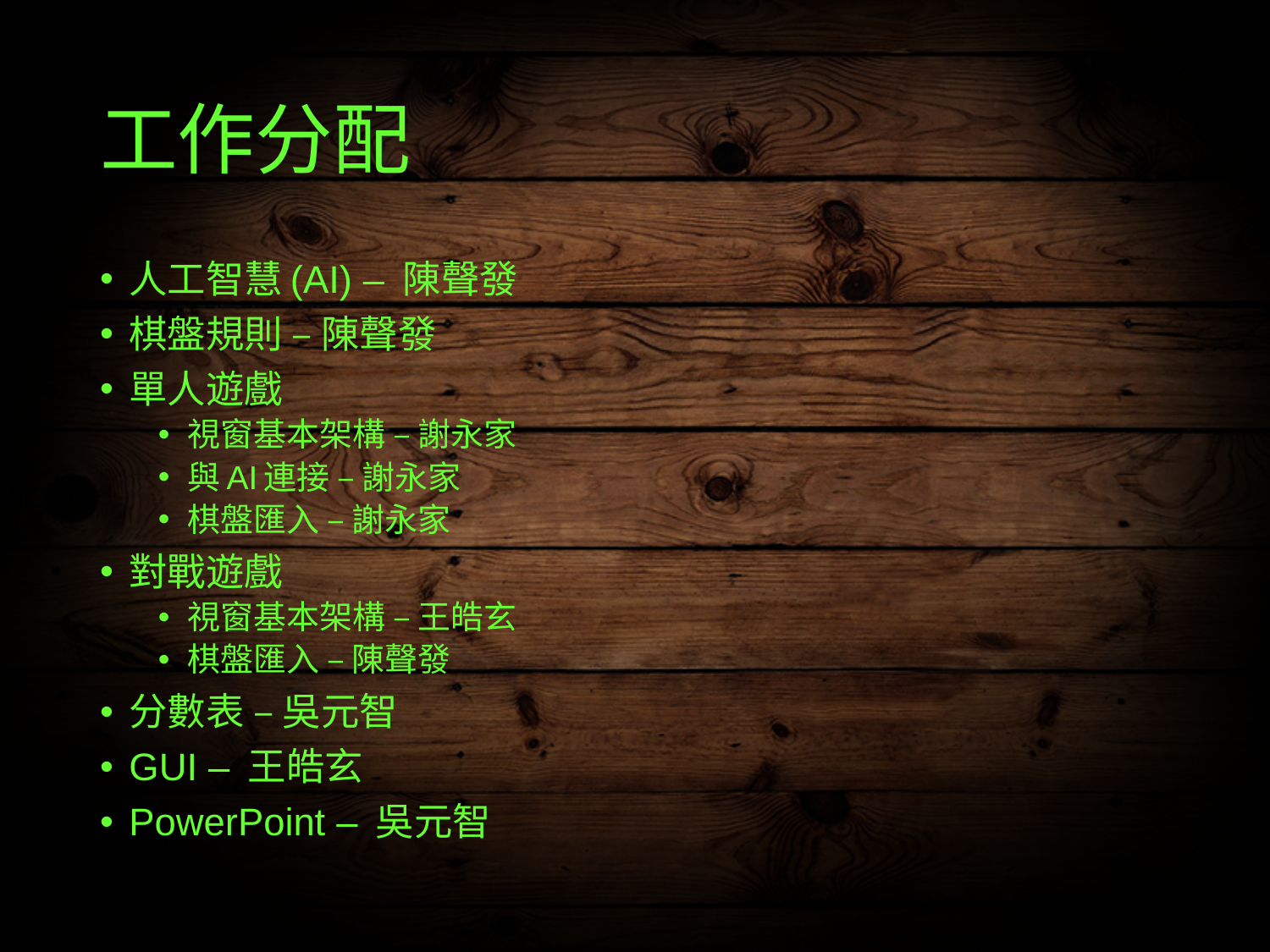

# 工作分配
人工智慧(AI) – 陳聲發
棋盤規則 – 陳聲發
單人遊戲
視窗基本架構 – 謝永家
與AI連接 – 謝永家
棋盤匯入 – 謝永家
對戰遊戲
視窗基本架構 – 王皓玄
棋盤匯入 – 陳聲發
分數表 – 吳元智
GUI – 王皓玄
PowerPoint – 吳元智